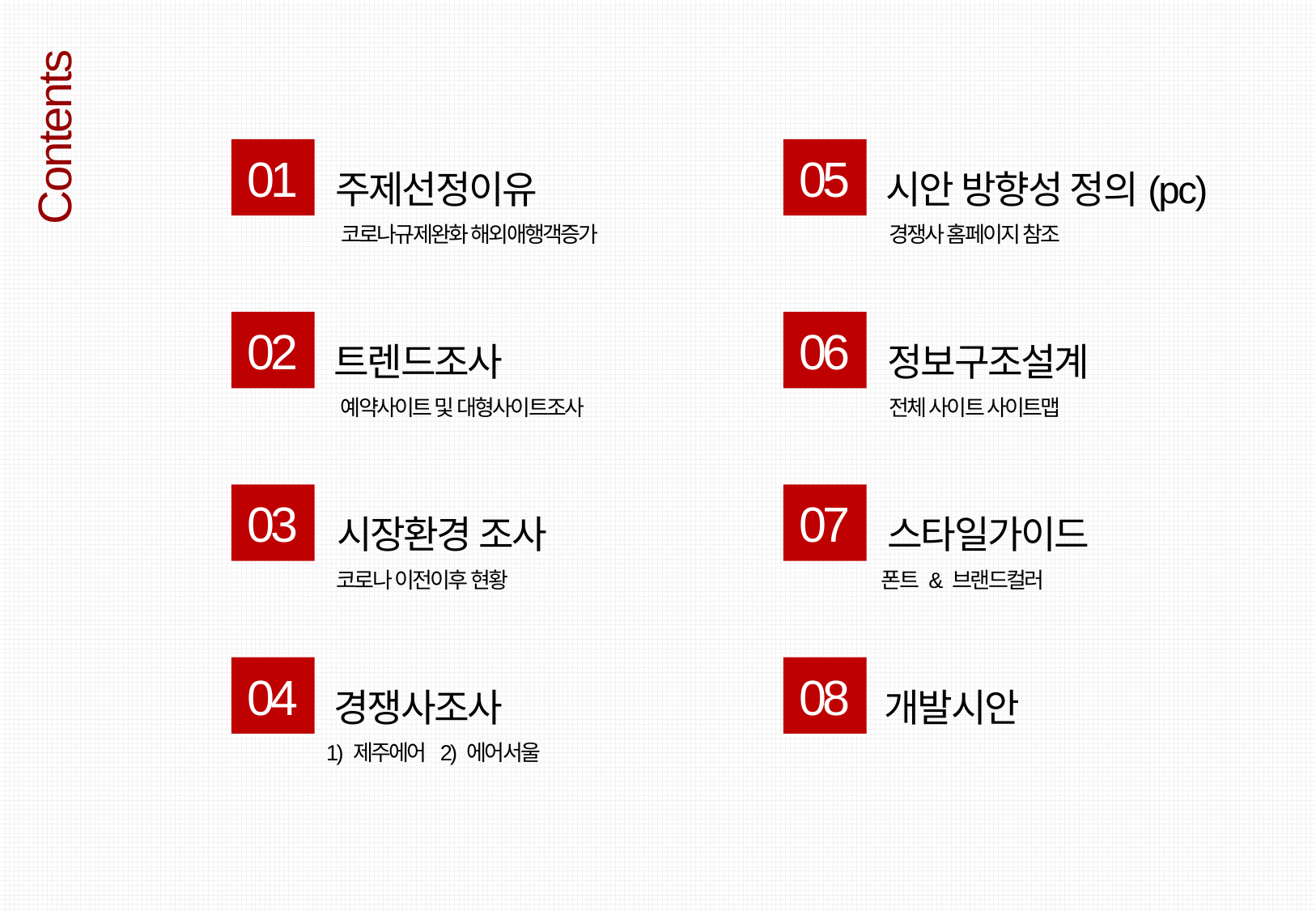

Contents
01
주제선정이유
코로나규제완화 해외애행객증가
05
시안 방향성 정의(pc)
경쟁사 홈페이지 참조
02
트렌드조사
예약사이트 및 대형사이트조사
06
정보구조설계
전체 사이트 사이트맵
03
시장환경 조사
코로나 이전이후 현황
07
스타일가이드
폰트 & 브랜드컬러
04
경쟁사조사
1) 제주에어  2) 에어서울
08
개발시안